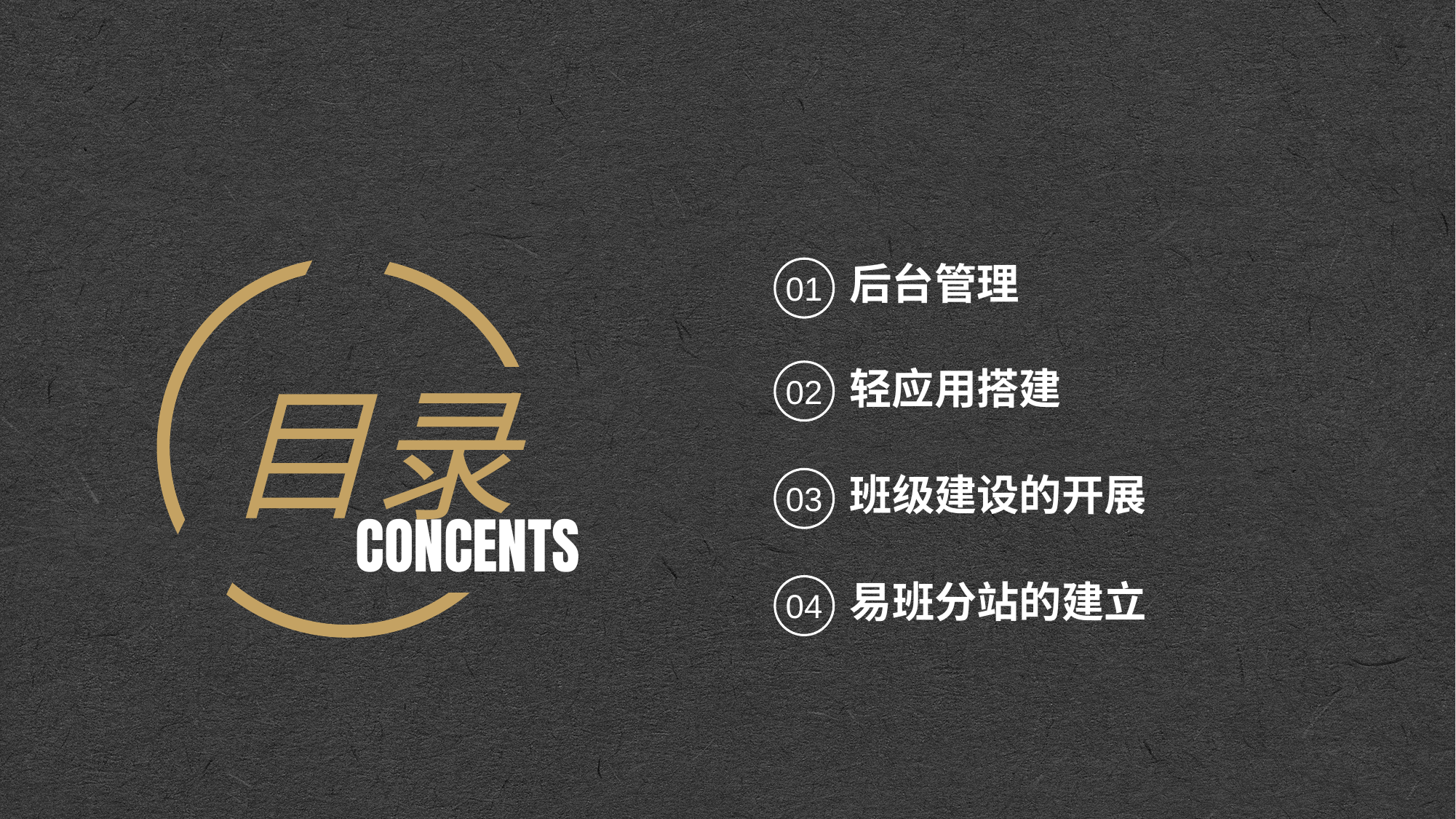

后台管理

01
目录
轻应用搭建

02
班级建设的开展

03
# CONCENTS
易班分站的建立

04